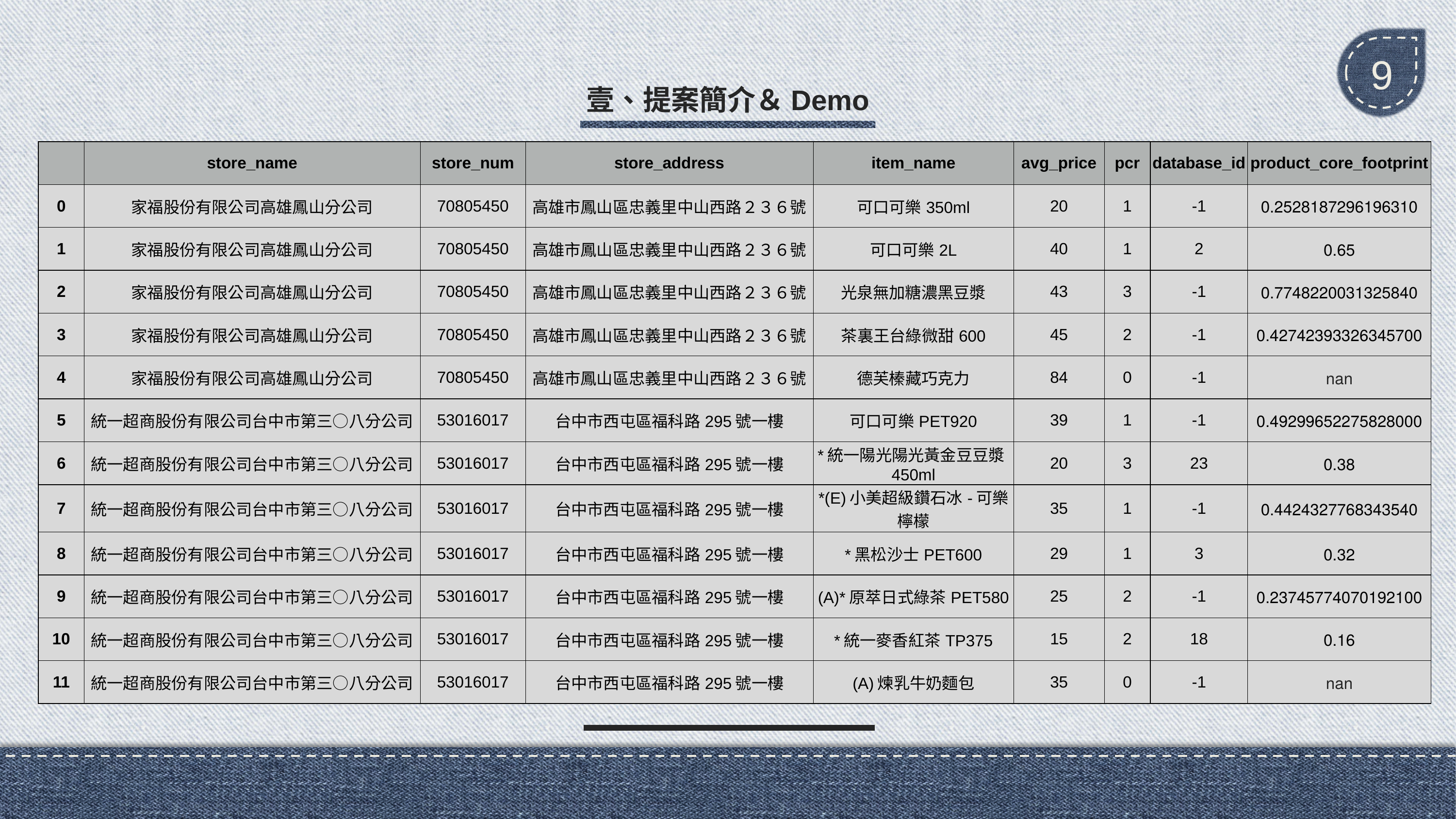

9
壹、提案簡介＆Demo
|  | store\_name | store\_num | store\_address | item\_name | avg\_price | pcr | database\_id | product\_core\_footprint |
| --- | --- | --- | --- | --- | --- | --- | --- | --- |
| 0 | 家福股份有限公司高雄鳳山分公司 | 70805450 | 高雄市鳳山區忠義里中山西路２３６號 | 可口可樂350ml | 20 | 1 | -1 | 0.2528187296196310 |
| 1 | 家福股份有限公司高雄鳳山分公司 | 70805450 | 高雄市鳳山區忠義里中山西路２３６號 | 可口可樂2L | 40 | 1 | 2 | 0.65 |
| 2 | 家福股份有限公司高雄鳳山分公司 | 70805450 | 高雄市鳳山區忠義里中山西路２３６號 | 光泉無加糖濃黑豆漿 | 43 | 3 | -1 | 0.7748220031325840 |
| 3 | 家福股份有限公司高雄鳳山分公司 | 70805450 | 高雄市鳳山區忠義里中山西路２３６號 | 茶裏王台綠微甜600 | 45 | 2 | -1 | 0.42742393326345700 |
| 4 | 家福股份有限公司高雄鳳山分公司 | 70805450 | 高雄市鳳山區忠義里中山西路２３６號 | 德芙榛藏巧克力 | 84 | 0 | -1 | nan |
| 5 | 統一超商股份有限公司台中市第三○八分公司 | 53016017 | 台中市西屯區福科路295號一樓 | 可口可樂PET920 | 39 | 1 | -1 | 0.49299652275828000 |
| 6 | 統一超商股份有限公司台中市第三○八分公司 | 53016017 | 台中市西屯區福科路295號一樓 | \*統一陽光陽光黃金豆豆漿450ml | 20 | 3 | 23 | 0.38 |
| 7 | 統一超商股份有限公司台中市第三○八分公司 | 53016017 | 台中市西屯區福科路295號一樓 | \*(E)小美超級鑽石冰-可樂檸檬 | 35 | 1 | -1 | 0.4424327768343540 |
| 8 | 統一超商股份有限公司台中市第三○八分公司 | 53016017 | 台中市西屯區福科路295號一樓 | \*黑松沙士PET600 | 29 | 1 | 3 | 0.32 |
| 9 | 統一超商股份有限公司台中市第三○八分公司 | 53016017 | 台中市西屯區福科路295號一樓 | (A)\*原萃日式綠茶PET580 | 25 | 2 | -1 | 0.23745774070192100 |
| 10 | 統一超商股份有限公司台中市第三○八分公司 | 53016017 | 台中市西屯區福科路295號一樓 | \*統一麥香紅茶TP375 | 15 | 2 | 18 | 0.16 |
| 11 | 統一超商股份有限公司台中市第三○八分公司 | 53016017 | 台中市西屯區福科路295號一樓 | (A)煉乳牛奶麵包 | 35 | 0 | -1 | nan |